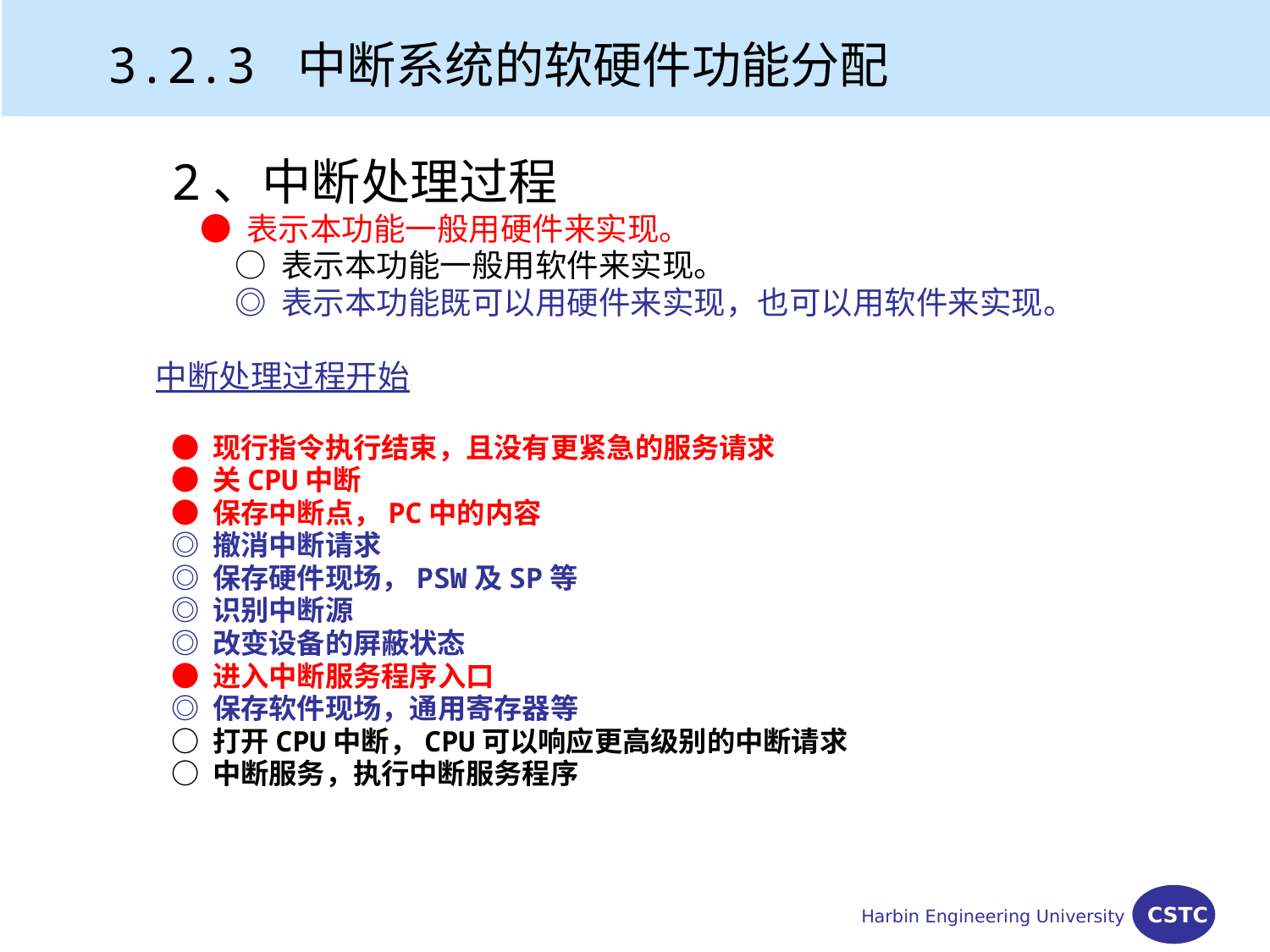

3.2.3 中断系统的软硬件功能分配
2、中断处理过程
    ● 表示本功能一般用硬件来实现。
○ 表示本功能一般用软件来实现。
◎ 表示本功能既可以用硬件来实现，也可以用软件来实现。

	中断处理过程开始

● 现行指令执行结束，且没有更紧急的服务请求
● 关CPU中断
● 保存中断点，PC中的内容
◎ 撤消中断请求
◎ 保存硬件现场，PSW及SP等
◎ 识别中断源
◎ 改变设备的屏蔽状态
● 进入中断服务程序入口
◎ 保存软件现场，通用寄存器等
○ 打开CPU中断，CPU可以响应更高级别的中断请求
○ 中断服务，执行中断服务程序
Harbin Engineering University